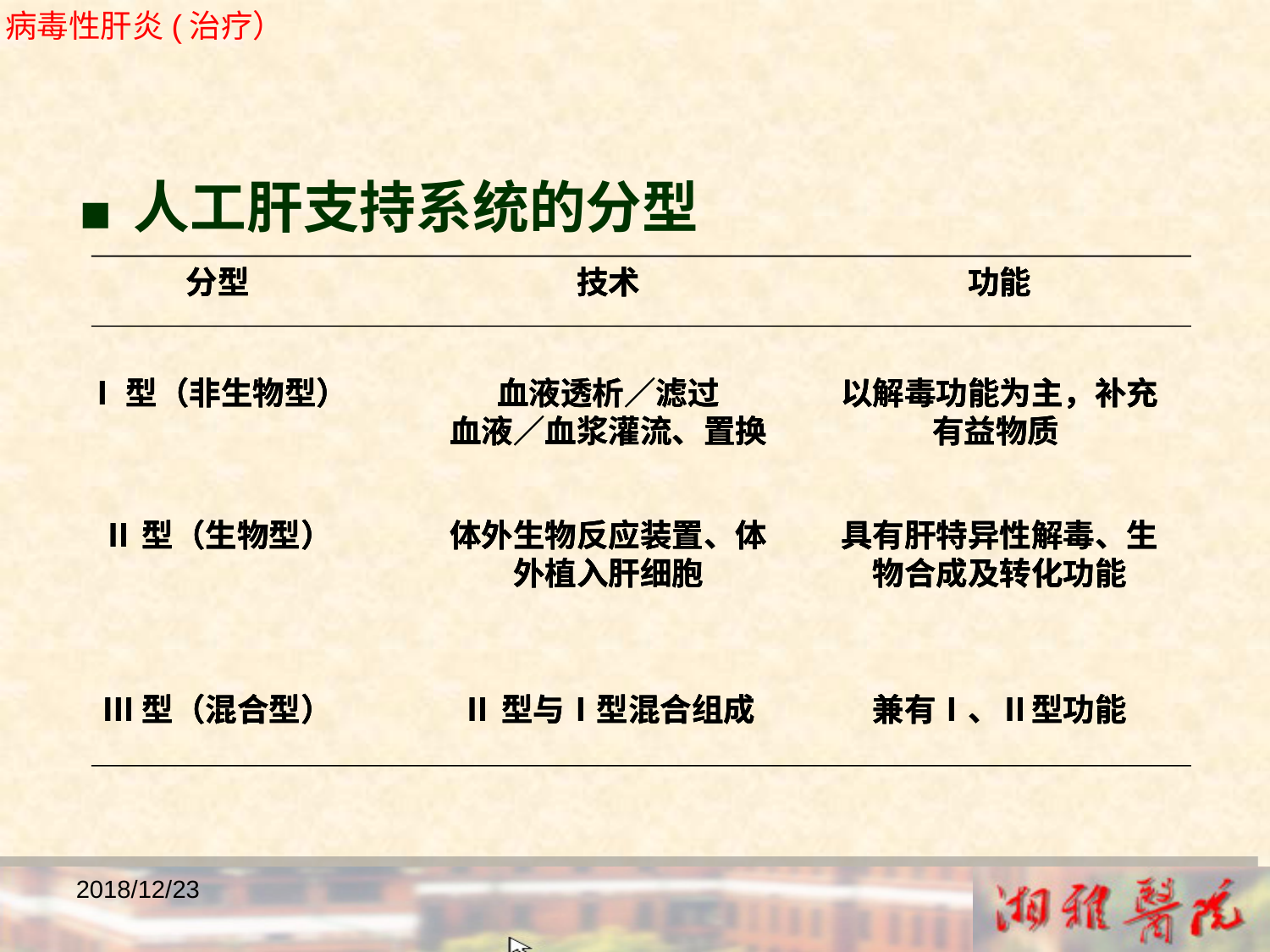

病毒性肝炎(治疗）
■  人工肝支持系统的分型

分型

技术

功能

Ⅰ型（非生物型）

血液透析／滤过
血液／血浆灌流、置换

以解毒功能为主，补充有益物质

Ⅱ型（生物型）

体外生物反应装置、体外植入肝细胞

具有肝特异性解毒、生物合成及转化功能

Ⅲ型（混合型）

Ⅱ型与Ⅰ型混合组成

兼有Ⅰ、Ⅱ型功能

分型

技术

功能

Ⅰ型（非生物型）

血液透析／滤过
血液／血浆灌流、置换

以解毒功能为主，补充有益物质

Ⅱ型（生物型）

体外生物反应装置、体外植入肝细胞

具有肝特异性解毒、生物合成及转化功能

Ⅲ型（混合型）

Ⅱ型与Ⅰ型混合组成

兼有Ⅰ、Ⅱ型功能

分型

技术

功能

Ⅰ型（非生物型）

血液透析／滤过
血液／血浆灌流、置换

以解毒功能为主，补充有益物质

Ⅱ型（生物型）

体外生物反应装置、体外植入肝细胞

具有肝特异性解毒、生物合成及转化功能

Ⅲ型（混合型）

Ⅱ型与Ⅰ型混合组成

兼有Ⅰ、Ⅱ型功能

2018/12/23